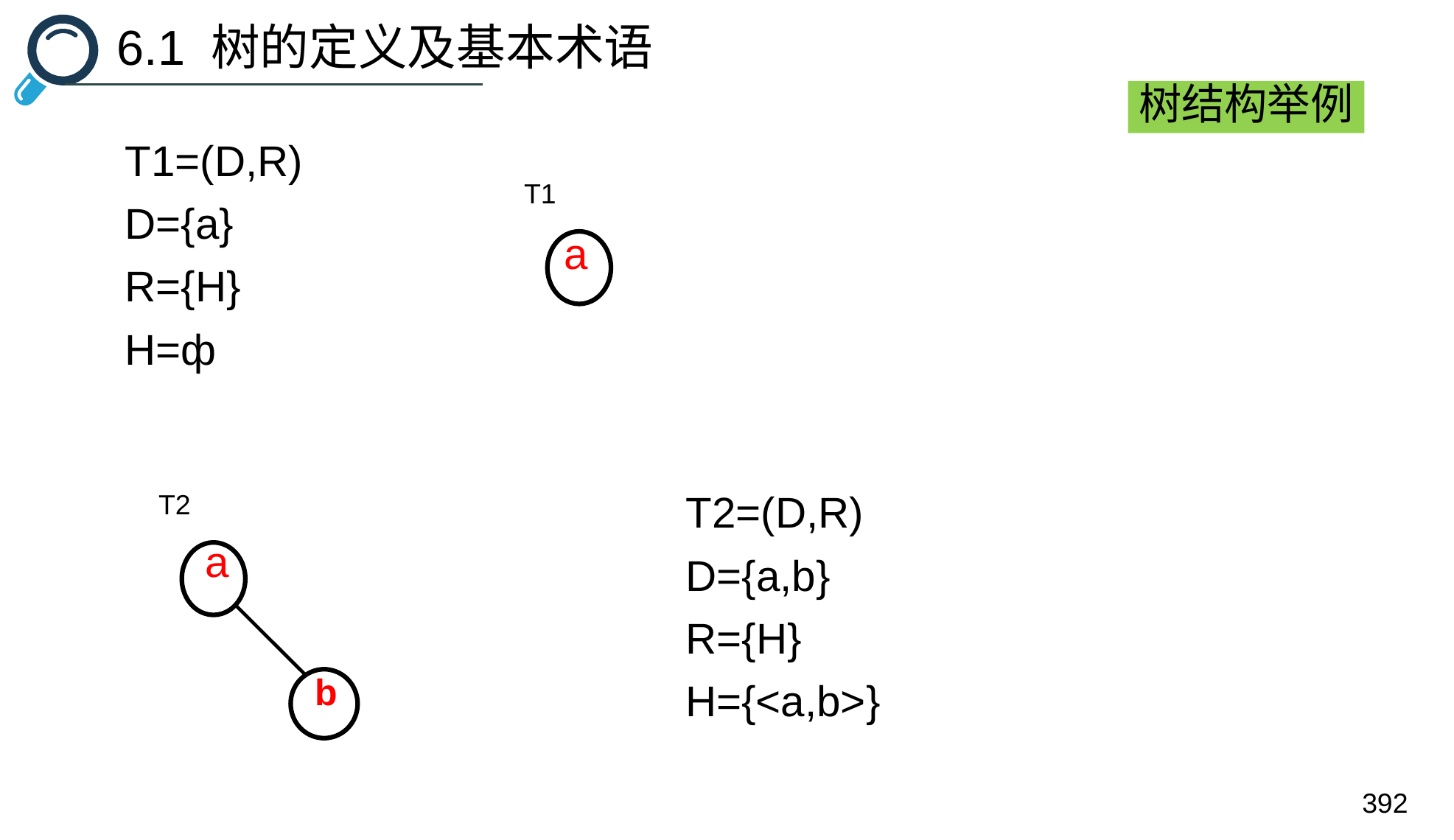

6.1 树的定义及基本术语
树结构举例
T1=(D,R)
D={a}
R={H}
H=ф
T1
a

T2
a

b
T2=(D,R)
D={a,b}
R={H}
H={<a,b>}
392